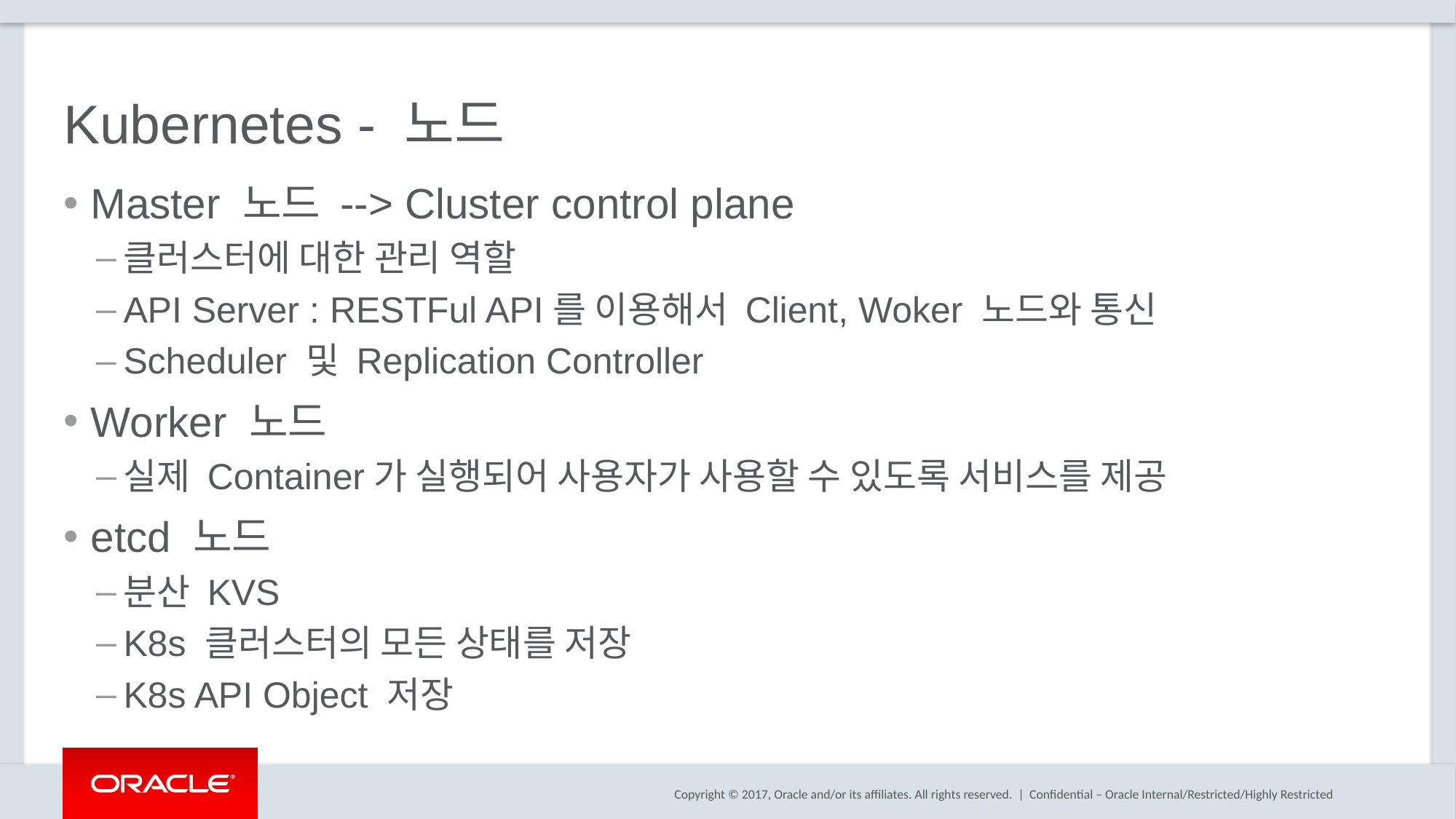

# Kubernetes - 노드
Master 노드 --> Cluster control plane
클러스터에 대한 관리 역할
API Server : RESTFul API를 이용해서 Client, Woker 노드와 통신
Scheduler 및 Replication Controller
Worker 노드
실제 Container가 실행되어 사용자가 사용할 수 있도록 서비스를 제공
etcd 노드
분산 KVS
K8s 클러스터의 모든 상태를 저장
K8s API Object 저장
Confidential – Oracle Internal/Restricted/Highly Restricted
17